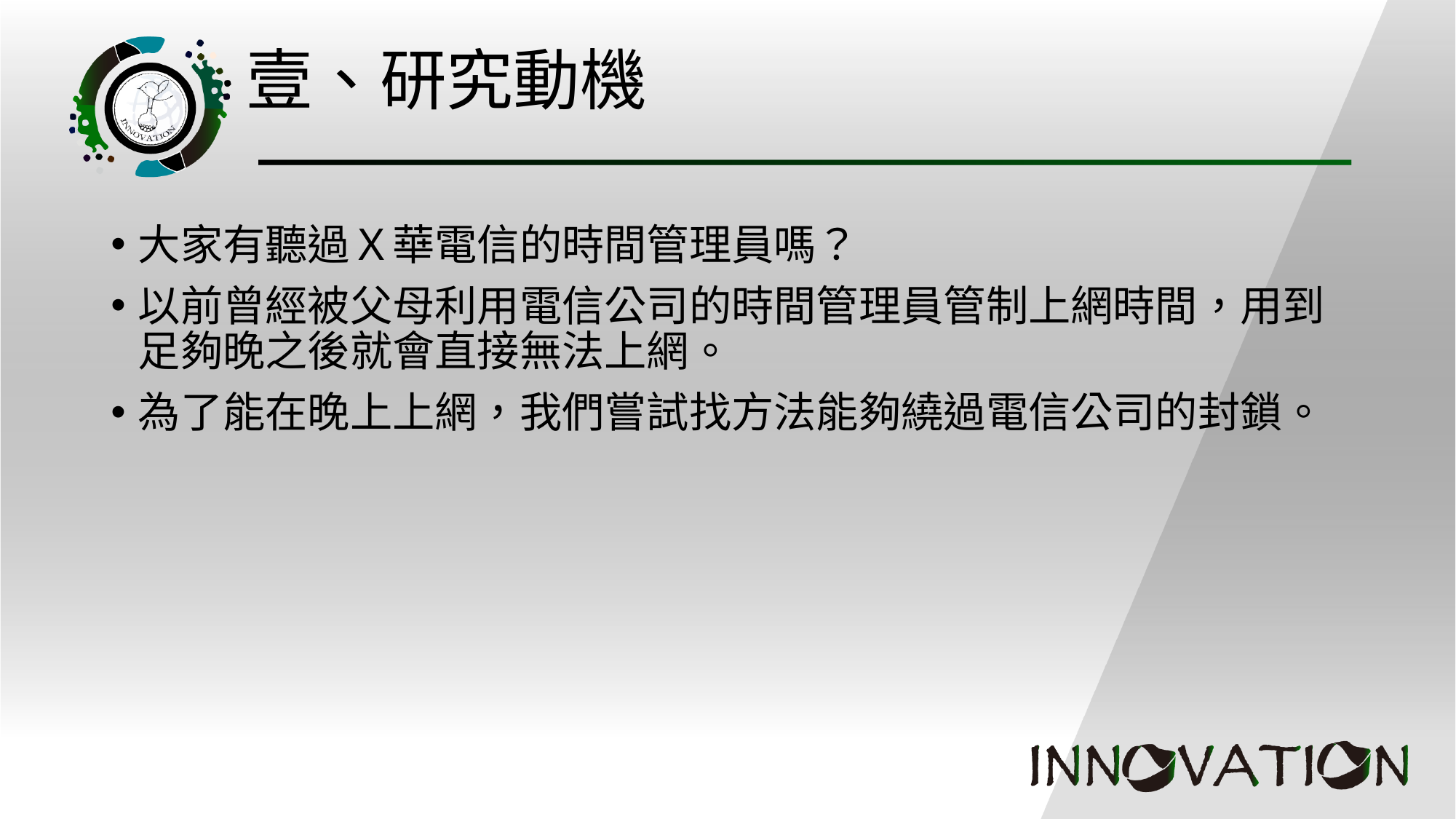

# 壹、研究動機
大家有聽過Ｘ華電信的時間管理員嗎？
以前曾經被父母利用電信公司的時間管理員管制上網時間，用到足夠晚之後就會直接無法上網。
為了能在晚上上網，我們嘗試找方法能夠繞過電信公司的封鎖。